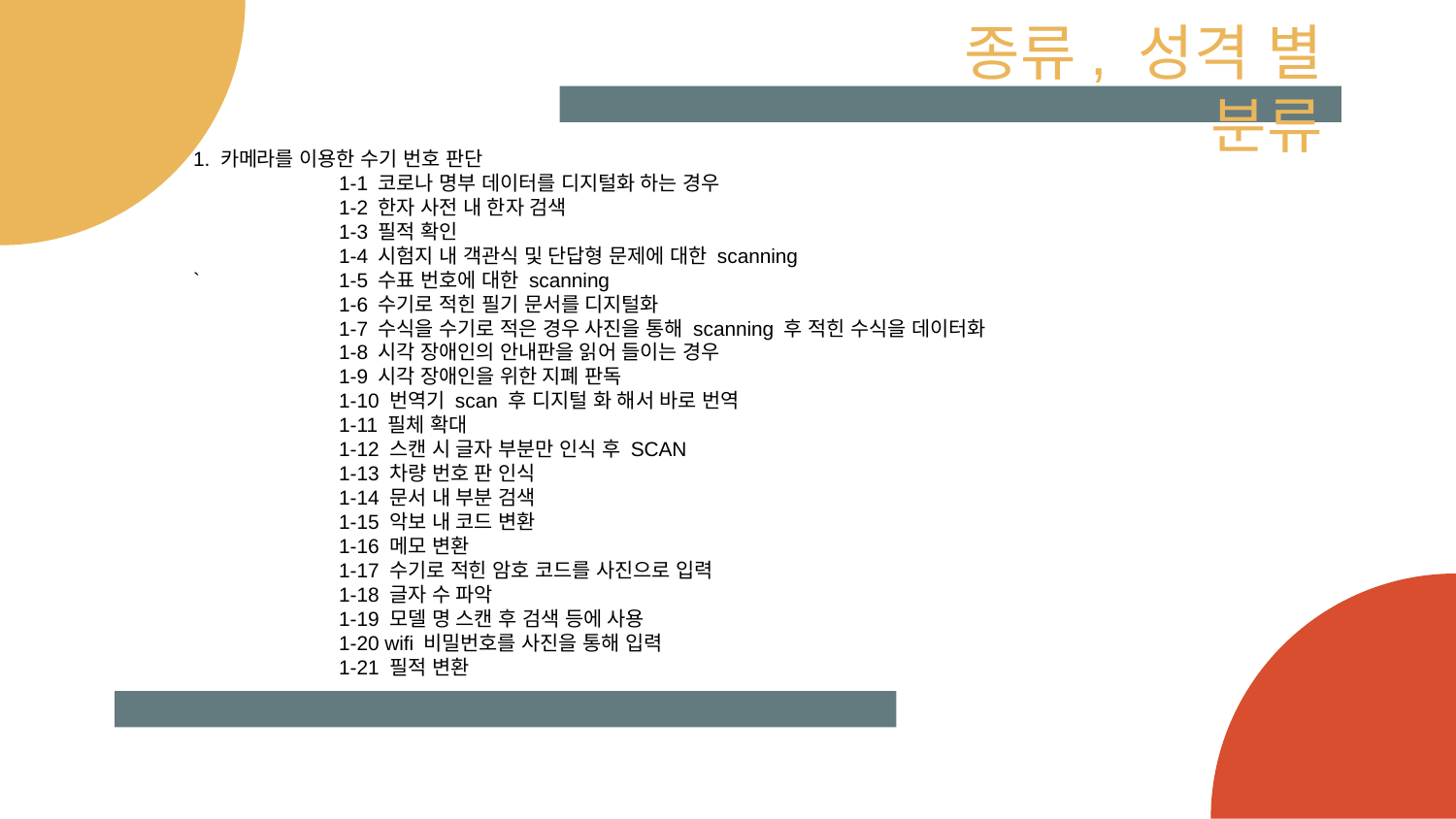

# 종류, 성격 별 분류
1. 카메라를 이용한 수기 번호 판단
	1-1 코로나 명부 데이터를 디지털화 하는 경우
	1-2 한자 사전 내 한자 검색
	1-3 필적 확인
	1-4 시험지 내 객관식 및 단답형 문제에 대한 scanning
`	1-5 수표 번호에 대한 scanning
	1-6 수기로 적힌 필기 문서를 디지털화
	1-7 수식을 수기로 적은 경우 사진을 통해 scanning 후 적힌 수식을 데이터화
	1-8 시각 장애인의 안내판을 읽어 들이는 경우
	1-9 시각 장애인을 위한 지폐 판독
	1-10 번역기 scan 후 디지털 화 해서 바로 번역
	1-11 필체 확대
	1-12 스캔 시 글자 부분만 인식 후 SCAN
	1-13 차량 번호 판 인식
	1-14 문서 내 부분 검색
	1-15 악보 내 코드 변환
	1-16 메모 변환
	1-17 수기로 적힌 암호 코드를 사진으로 입력
	1-18 글자 수 파악
	1-19 모델 명 스캔 후 검색 등에 사용
	1-20 wifi 비밀번호를 사진을 통해 입력
	1-21 필적 변환